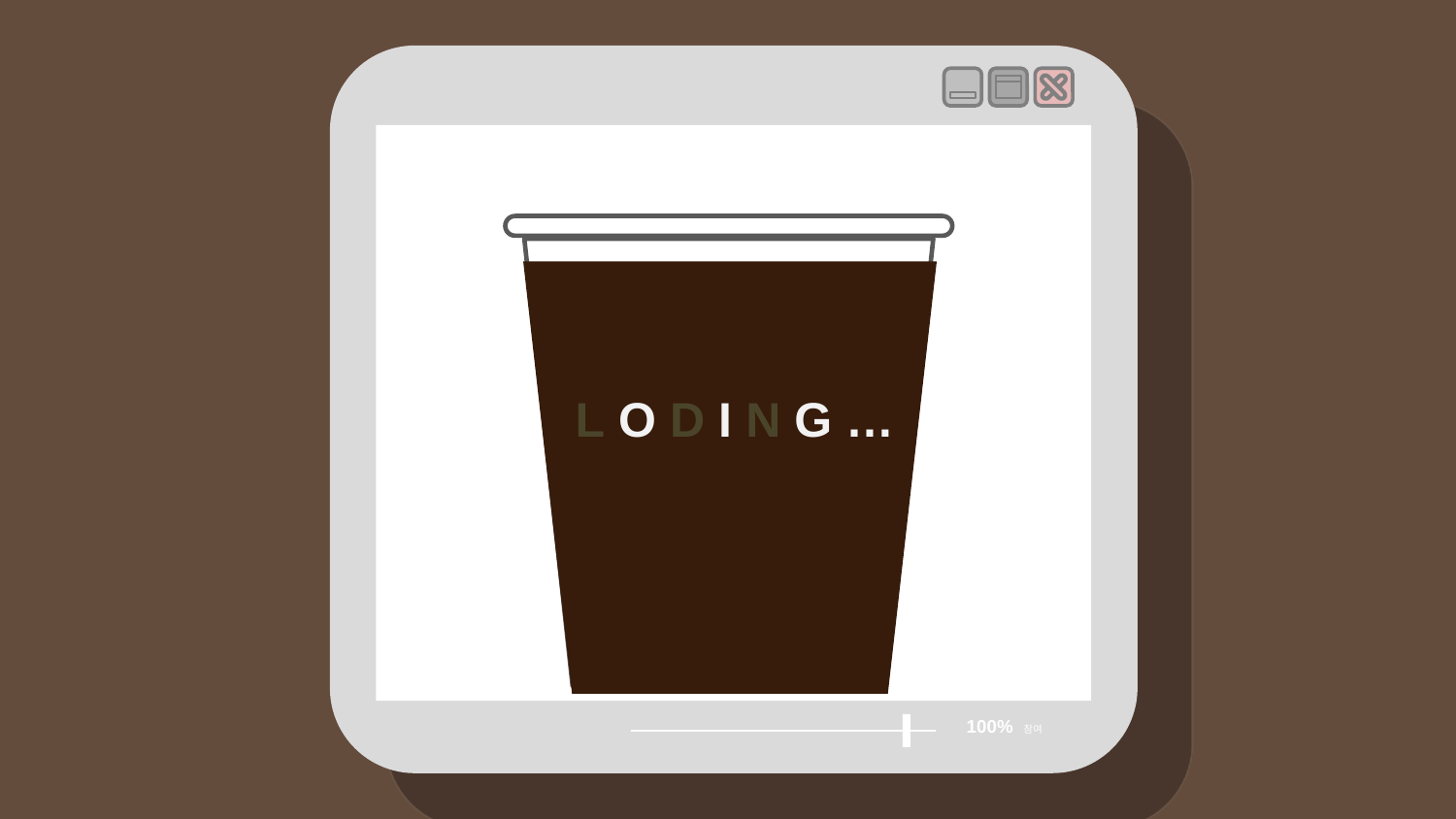

100%  참여

 L O D I N G …